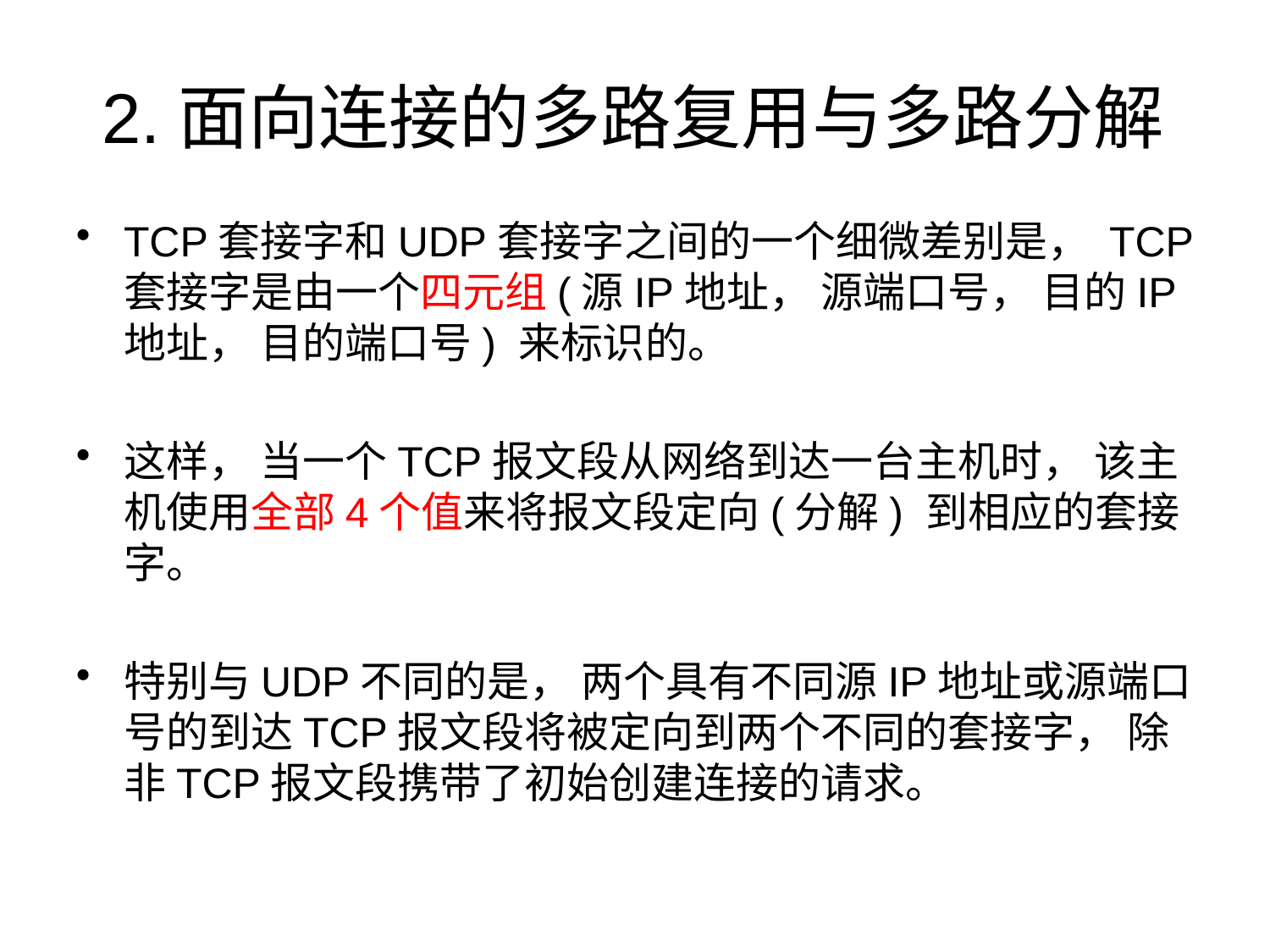

# 2.面向连接的多路复用与多路分解
TCP套接字和UDP套接字之间的一个细微差别是， TCP套接字是由一个四元组(源IP地址， 源端口号， 目的IP地址， 目的端口号) 来标识的。

这样， 当一个TCP报文段从网络到达一台主机时， 该主机使用全部4个值来将报文段定向(分解) 到相应的套接字。

特别与UDP不同的是， 两个具有不同源IP地址或源端口号的到达TCP报文段将被定向到两个不同的套接字， 除非TCP报文段携带了初始创建连接的请求。